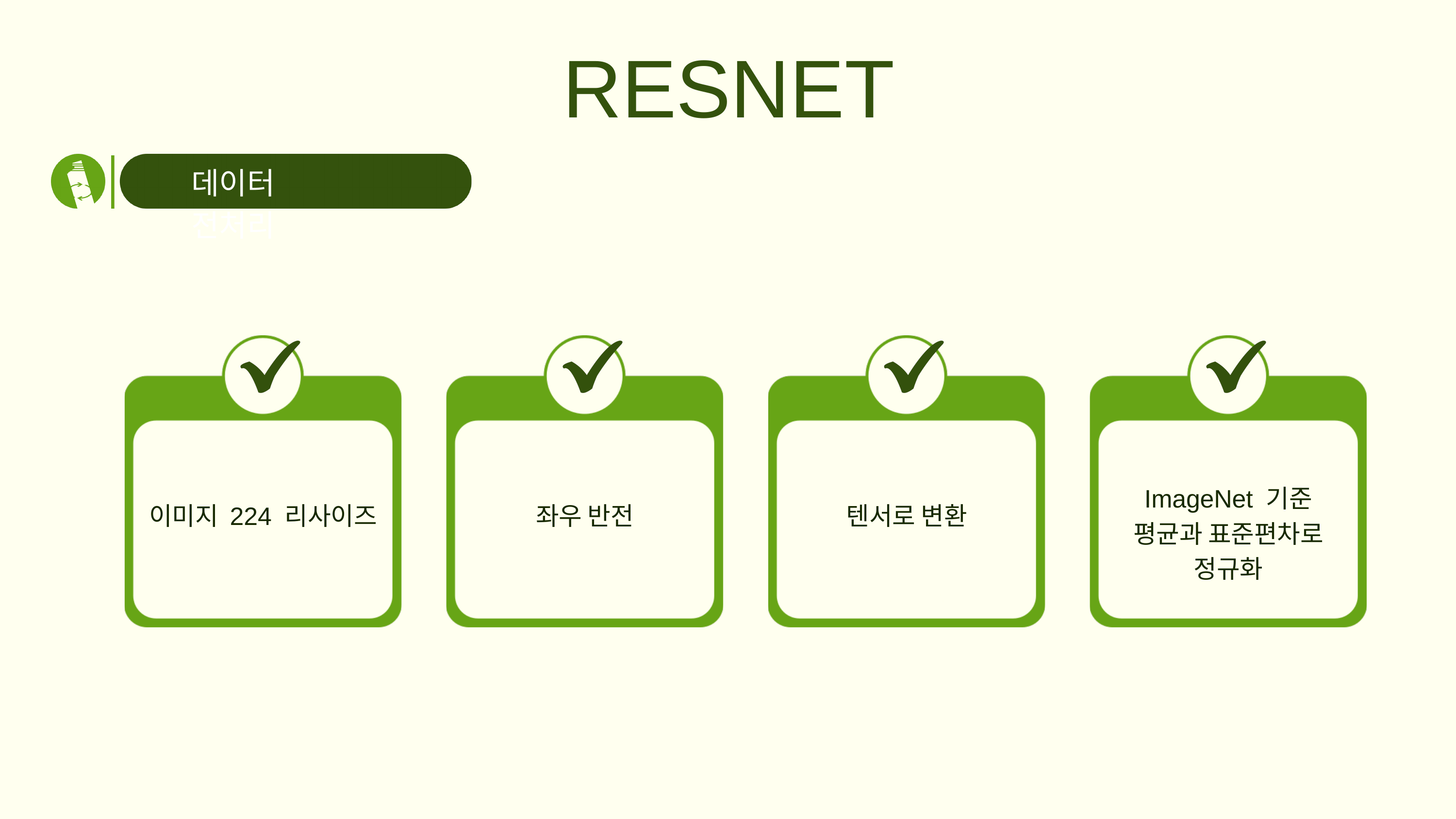

RESNET

데이터 전처리

ImageNet 기준
평균과 표준편차로
정규화
이미지 224 리사이즈
좌우 반전
텐서로 변환